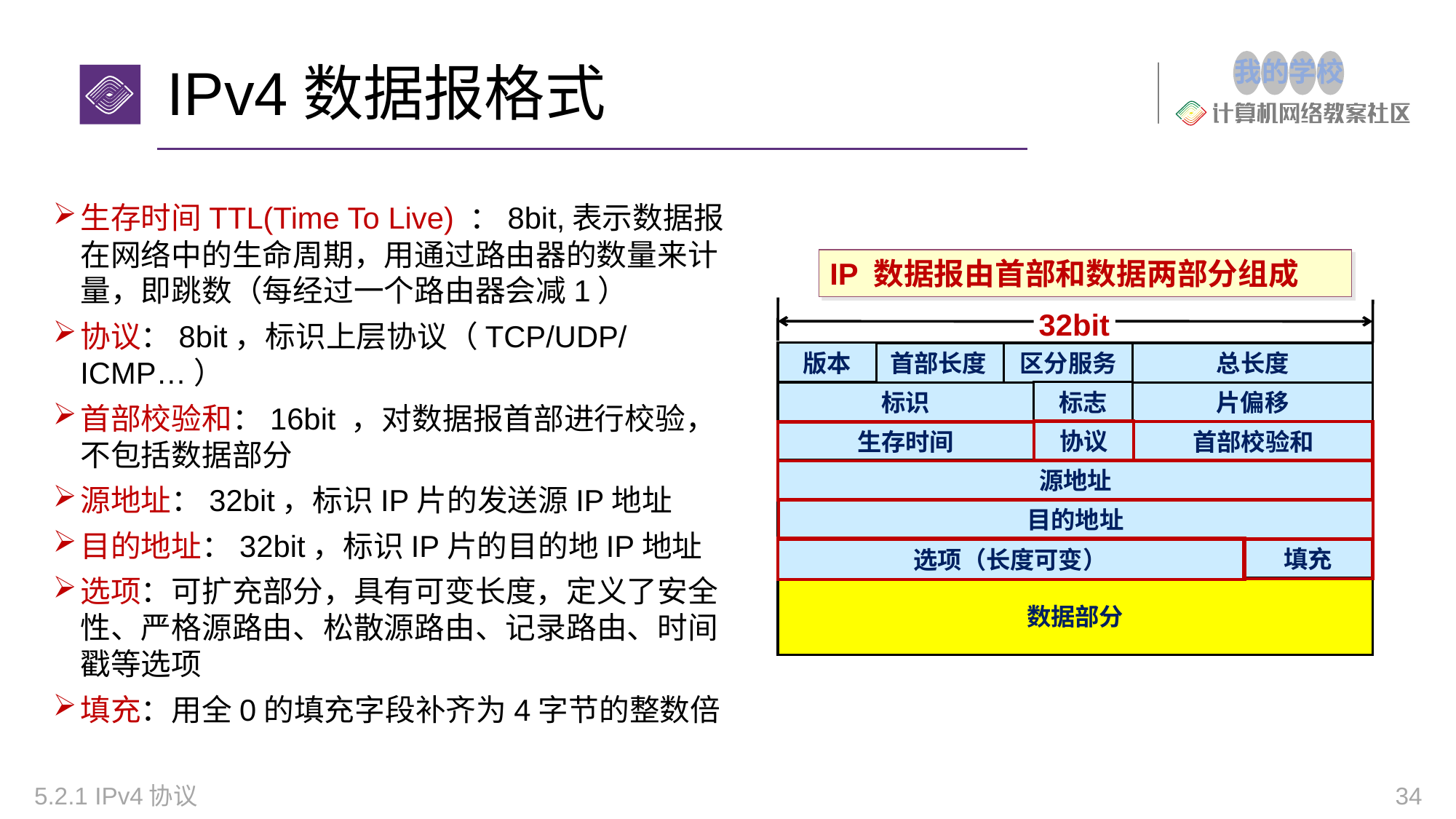

# IPv4数据报格式
生存时间TTL(Time To Live) ：8bit,表示数据报在网络中的生命周期，用通过路由器的数量来计量，即跳数（每经过一个路由器会减1）
协议：8bit，标识上层协议（TCP/UDP/ICMP…）
首部校验和：16bit ，对数据报首部进行校验，不包括数据部分
源地址：32bit，标识IP片的发送源IP地址
目的地址：32bit，标识IP片的目的地IP地址
选项：可扩充部分，具有可变长度，定义了安全性、严格源路由、松散源路由、记录路由、时间戳等选项
填充：用全0的填充字段补齐为4字节的整数倍

IP 数据报由首部和数据两部分组成
32bit
版本
首部长度
区分服务
总长度
标志
标识
片偏移
协议
生存时间
首部校验和
源地址
源地址
目的地址
目的地址
填充
选项（长度可变）
填充
可选字段（长度可变）
数据部分

5.2.1 IPv4协议
34